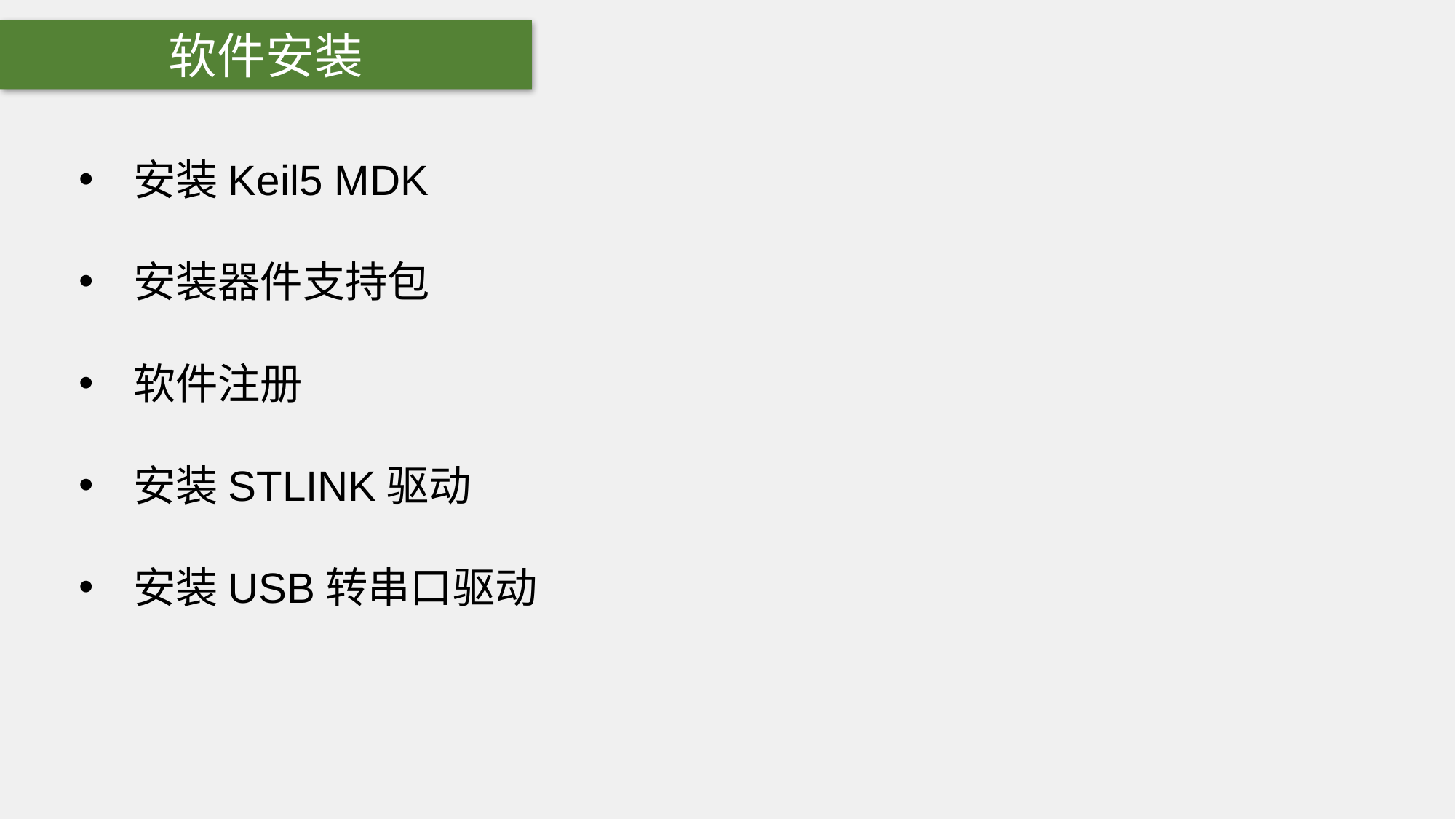

软件安装
安装Keil5 MDK

安装器件支持包

软件注册

安装STLINK驱动

安装USB转串口驱动